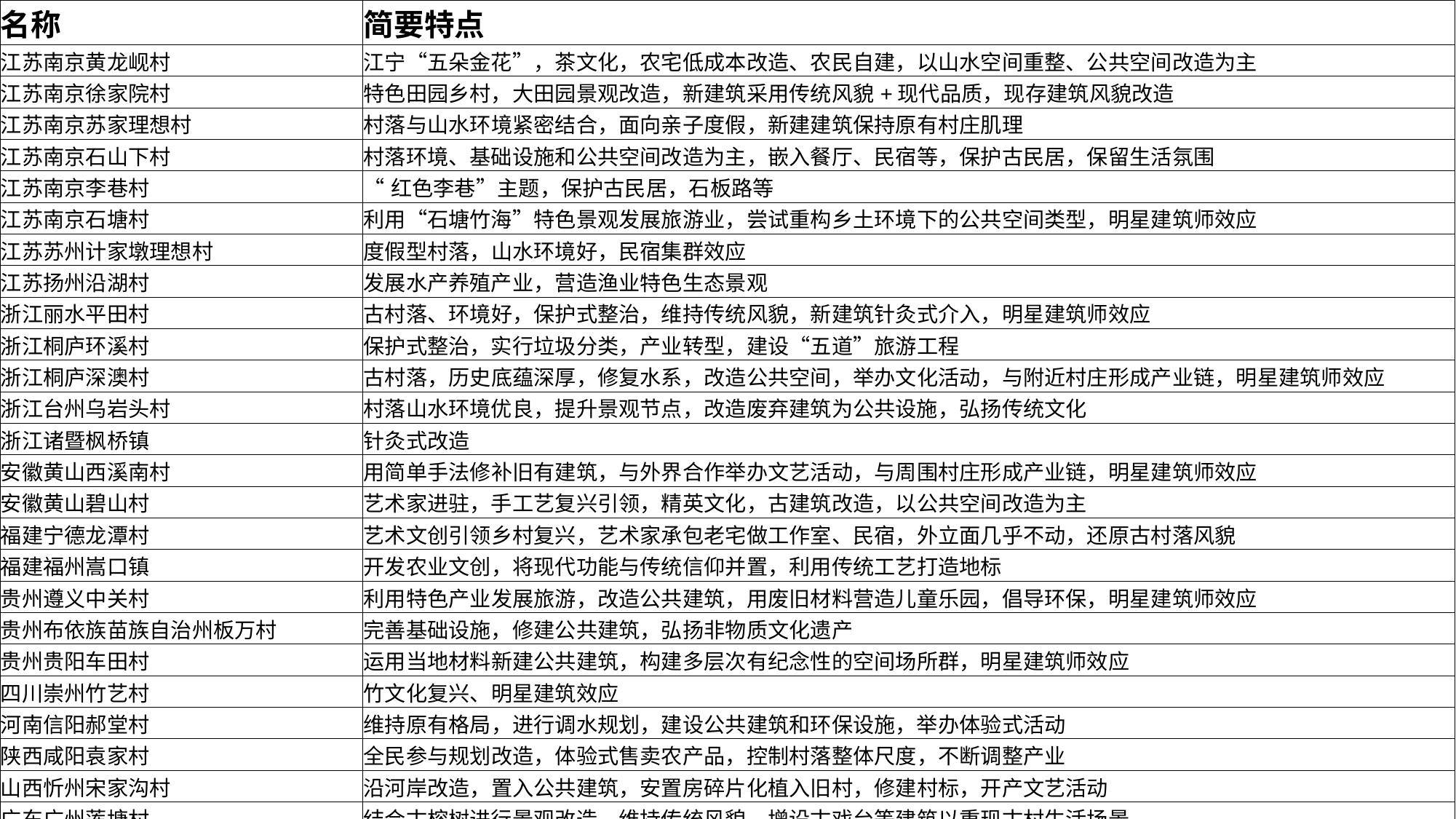

| 名称 | 简要特点 |
| --- | --- |
| 江苏南京黄龙岘村 | 江宁“五朵金花”，茶文化，农宅低成本改造、农民自建，以山水空间重整、公共空间改造为主 |
| 江苏南京徐家院村 | 特色田园乡村，大田园景观改造，新建筑采用传统风貌+现代品质，现存建筑风貌改造 |
| 江苏南京苏家理想村 | 村落与山水环境紧密结合，面向亲子度假，新建建筑保持原有村庄肌理 |
| 江苏南京石山下村 | 村落环境、基础设施和公共空间改造为主，嵌入餐厅、民宿等，保护古民居，保留生活氛围 |
| 江苏南京李巷村 | “红色李巷”主题，保护古民居，石板路等 |
| 江苏南京石塘村 | 利用“石塘竹海”特色景观发展旅游业，尝试重构乡土环境下的公共空间类型，明星建筑师效应 |
| 江苏苏州计家墩理想村 | 度假型村落，山水环境好，民宿集群效应 |
| 江苏扬州沿湖村 | 发展水产养殖产业，营造渔业特色生态景观 |
| 浙江丽水平田村 | 古村落、环境好，保护式整治，维持传统风貌，新建筑针灸式介入，明星建筑师效应 |
| 浙江桐庐环溪村 | 保护式整治，实行垃圾分类，产业转型，建设“五道”旅游工程 |
| 浙江桐庐深澳村 | 古村落，历史底蕴深厚，修复水系，改造公共空间，举办文化活动，与附近村庄形成产业链，明星建筑师效应 |
| 浙江台州乌岩头村 | 村落山水环境优良，提升景观节点，改造废弃建筑为公共设施，弘扬传统文化 |
| 浙江诸暨枫桥镇 | 针灸式改造 |
| 安徽黄山西溪南村 | 用简单手法修补旧有建筑，与外界合作举办文艺活动，与周围村庄形成产业链，明星建筑师效应 |
| 安徽黄山碧山村 | 艺术家进驻，手工艺复兴引领，精英文化，古建筑改造，以公共空间改造为主 |
| 福建宁德龙潭村 | 艺术文创引领乡村复兴，艺术家承包老宅做工作室、民宿，外立面几乎不动，还原古村落风貌 |
| 福建福州嵩口镇 | 开发农业文创，将现代功能与传统信仰并置，利用传统工艺打造地标 |
| 贵州遵义中关村 | 利用特色产业发展旅游，改造公共建筑，用废旧材料营造儿童乐园，倡导环保，明星建筑师效应 |
| 贵州布依族苗族自治州板万村 | 完善基础设施，修建公共建筑，弘扬非物质文化遗产 |
| 贵州贵阳车田村 | 运用当地材料新建公共建筑，构建多层次有纪念性的空间场所群，明星建筑师效应 |
| 四川崇州竹艺村 | 竹文化复兴、明星建筑效应 |
| 河南信阳郝堂村 | 维持原有格局，进行调水规划，建设公共建筑和环保设施，举办体验式活动 |
| 陕西咸阳袁家村 | 全民参与规划改造，体验式售卖农产品，控制村落整体尺度，不断调整产业 |
| 山西忻州宋家沟村 | 沿河岸改造，置入公共建筑，安置房碎片化植入旧村，修建村标，开产文艺活动 |
| 广东广州莲塘村 | 结合古榕树进行景观改造，维持传统风貌，增设古戏台等建筑以重现古村生活场景 |
| 重庆城口坪上村 | 改造村口节点，使用当地废旧材料与低技术营造，设计景观节点倡导环保 |
| 台湾南投桃米生态村 | 建设精神地标，保护水源，利用生态资源发展青蛙特色产业 |